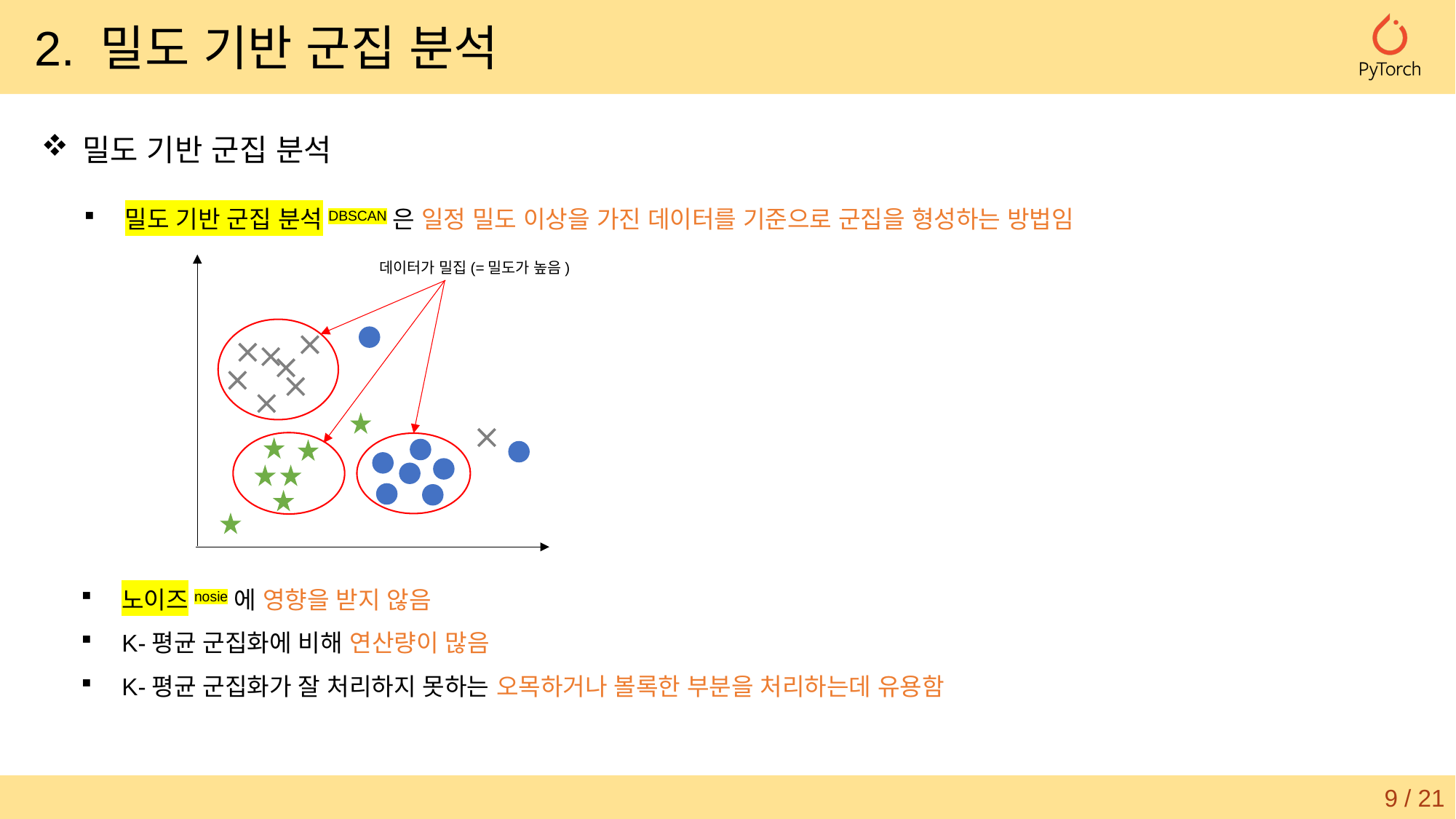

2. 밀도 기반 군집 분석
밀도 기반 군집 분석
밀도 기반 군집 분석DBSCAN은 일정 밀도 이상을 가진 데이터를 기준으로 군집을 형성하는 방법임
데이터가 밀집(=밀도가 높음)

노이즈nosie에 영향을 받지 않음
K-평균 군집화에 비해 연산량이 많음
K-평균 군집화가 잘 처리하지 못하는 오목하거나 볼록한 부분을 처리하는데 유용함
9 / 21